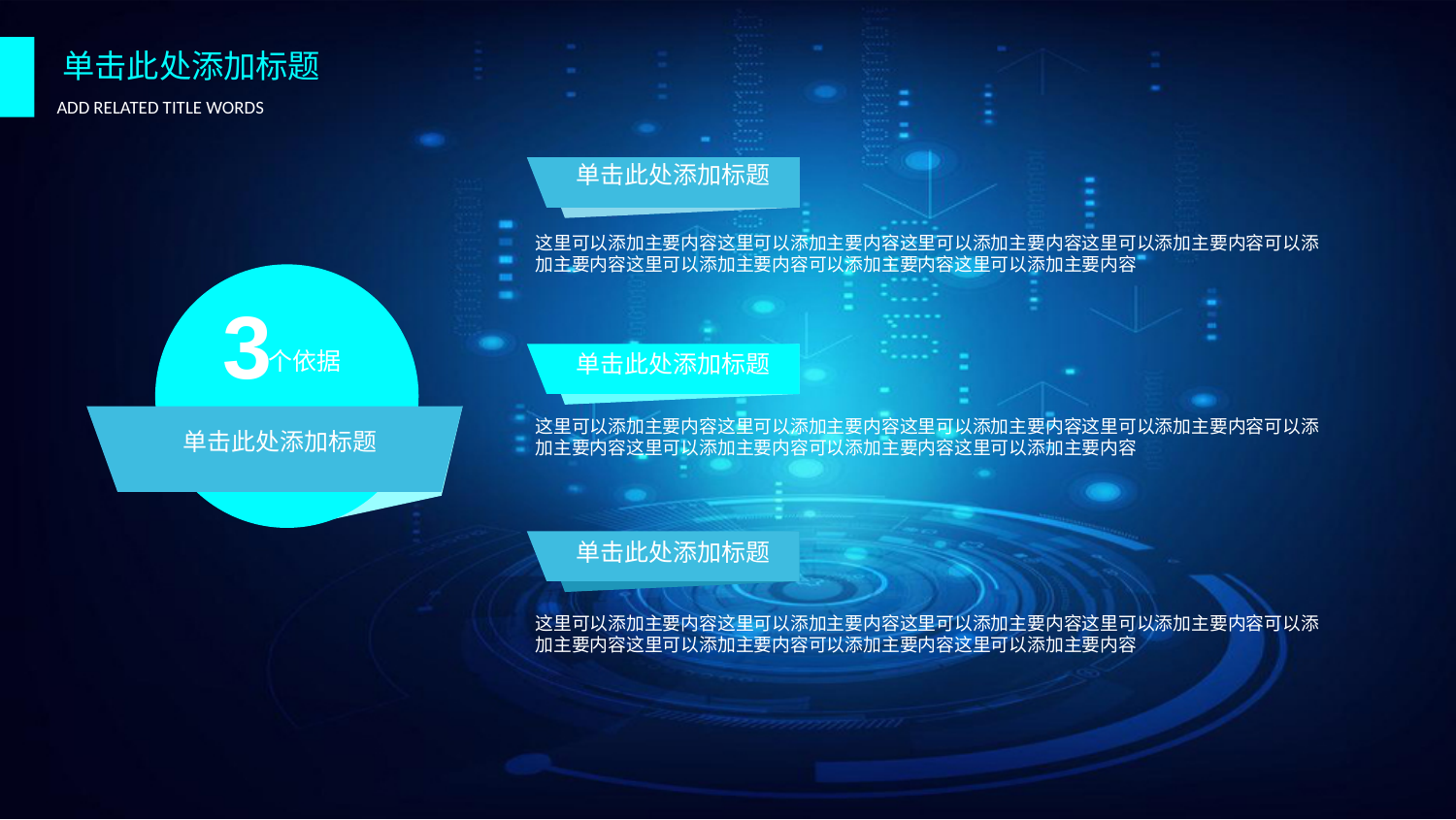

单击此处添加标题
这里可以添加主要内容这里可以添加主要内容这里可以添加主要内容这里可以添加主要内容可以添加主要内容这里可以添加主要内容可以添加主要内容这里可以添加主要内容

3
个依据

单击此处添加标题

这里可以添加主要内容这里可以添加主要内容这里可以添加主要内容这里可以添加主要内容可以添加主要内容这里可以添加主要内容可以添加主要内容这里可以添加主要内容
单击此处添加标题

单击此处添加标题
这里可以添加主要内容这里可以添加主要内容这里可以添加主要内容这里可以添加主要内容可以添加主要内容这里可以添加主要内容可以添加主要内容这里可以添加主要内容